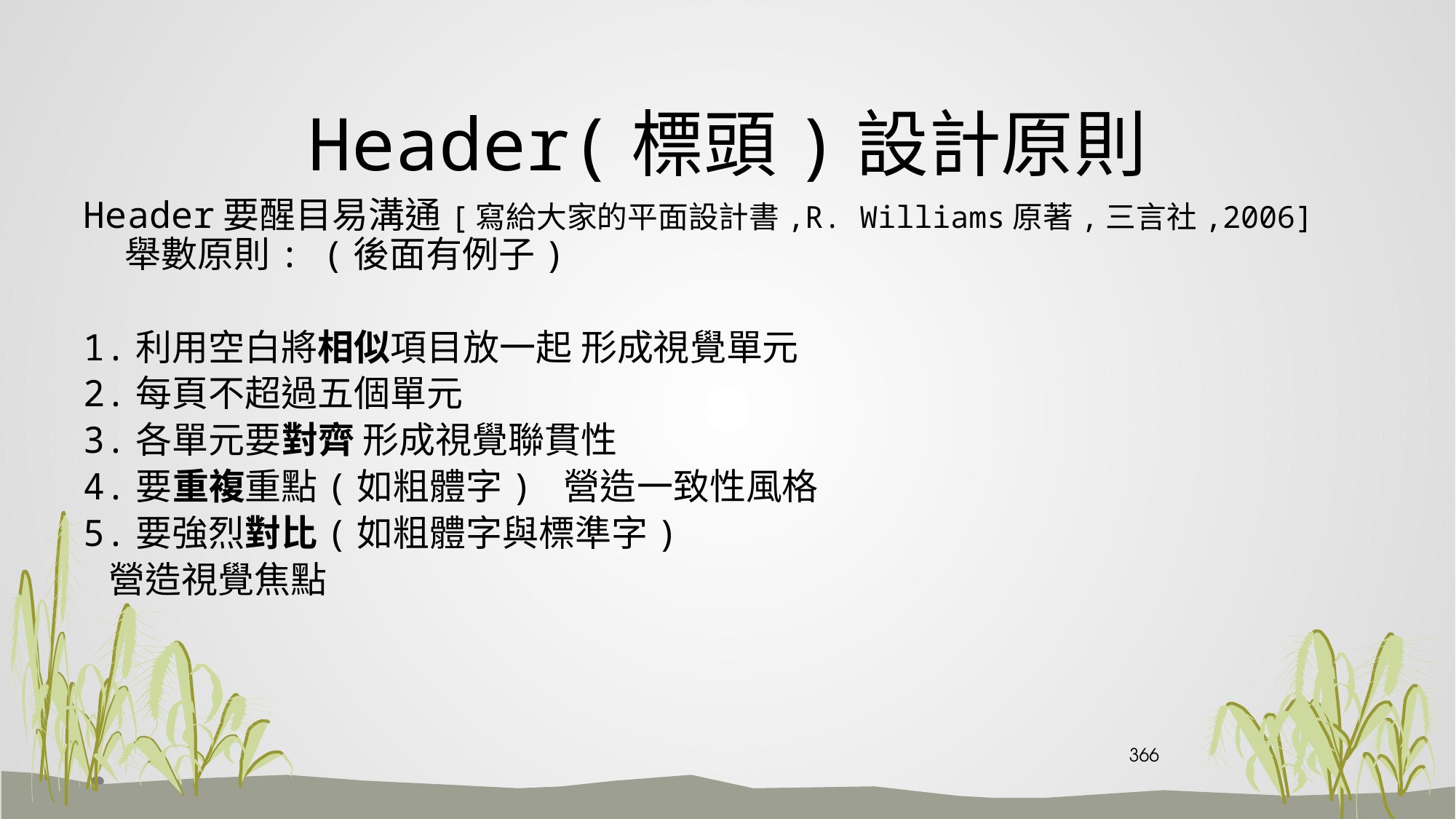

# Header(標頭)設計原則
Header要醒目易溝通[寫給大家的平面設計書,R. Williams原著,三言社,2006] 舉數原則: (後面有例子)

1.利用空白將相似項目放一起 形成視覺單元
2.每頁不超過五個單元
3.各單元要對齊 形成視覺聯貫性
4.要重複重點(如粗體字) 營造一致性風格
5.要強烈對比(如粗體字與標準字)
  營造視覺焦點

366